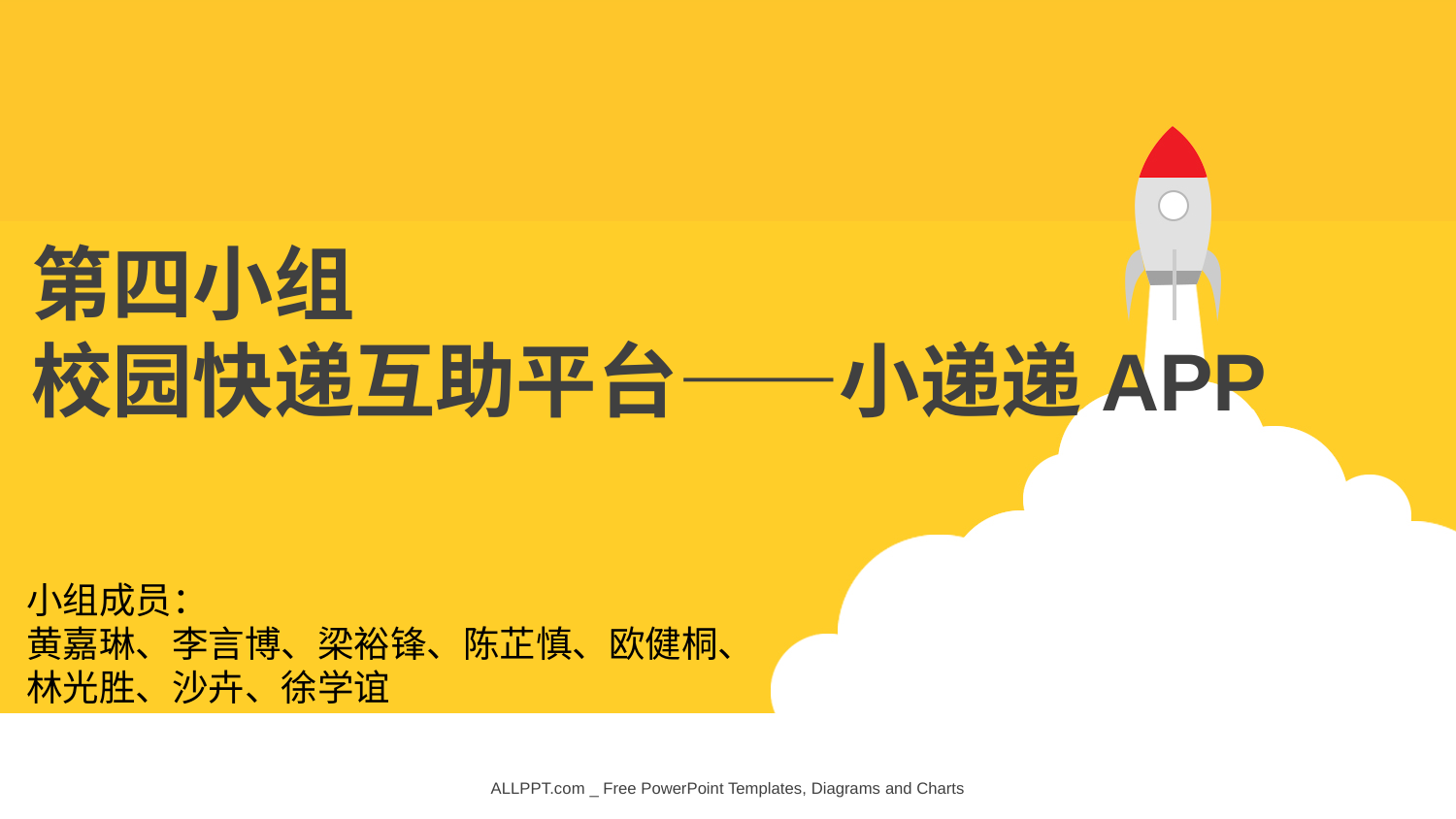

第四小组
校园快递互助平台——小递递APP
小组成员：
黄嘉琳、李言博、梁裕锋、陈芷慎、欧健桐、林光胜、沙卉、徐学谊
ALLPPT.com _ Free PowerPoint Templates, Diagrams and Charts